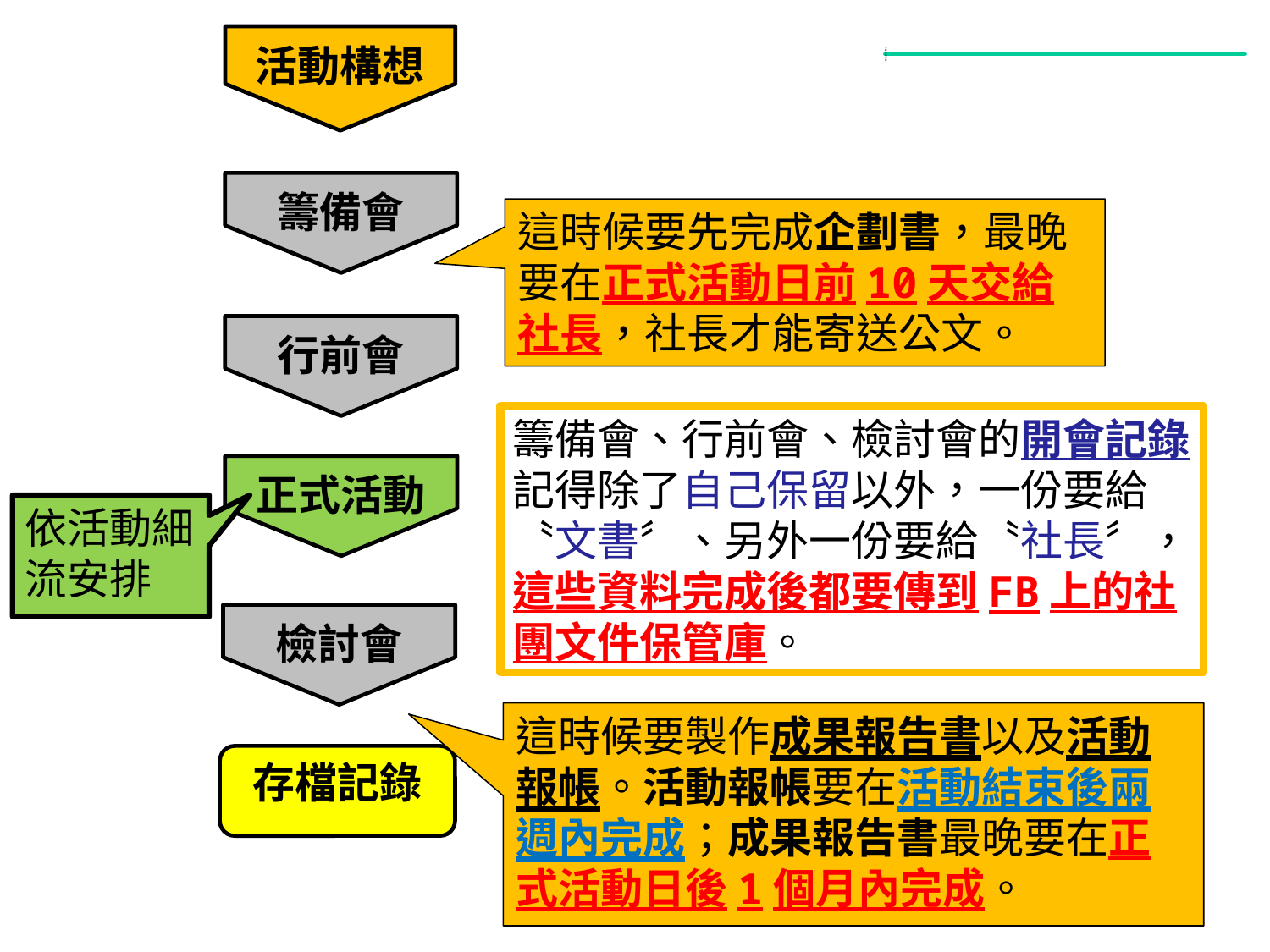

活動構想
活動籌備流程
籌備會
這時候要先完成企劃書，最晚要在正式活動日前10天交給社長，社長才能寄送公文。
行前會
正式活動
籌備會、行前會、檢討會的開會記錄記得除了自己保留以外，一份要給〝文書〞、另外一份要給〝社長〞，這些資料完成後都要傳到FB上的社團文件保管庫。
依活動細流安排
檢討會
這時候要製作成果報告書以及活動報帳。活動報帳要在活動結束後兩週內完成；成果報告書最晚要在正式活動日後1個月內完成。
存檔記錄